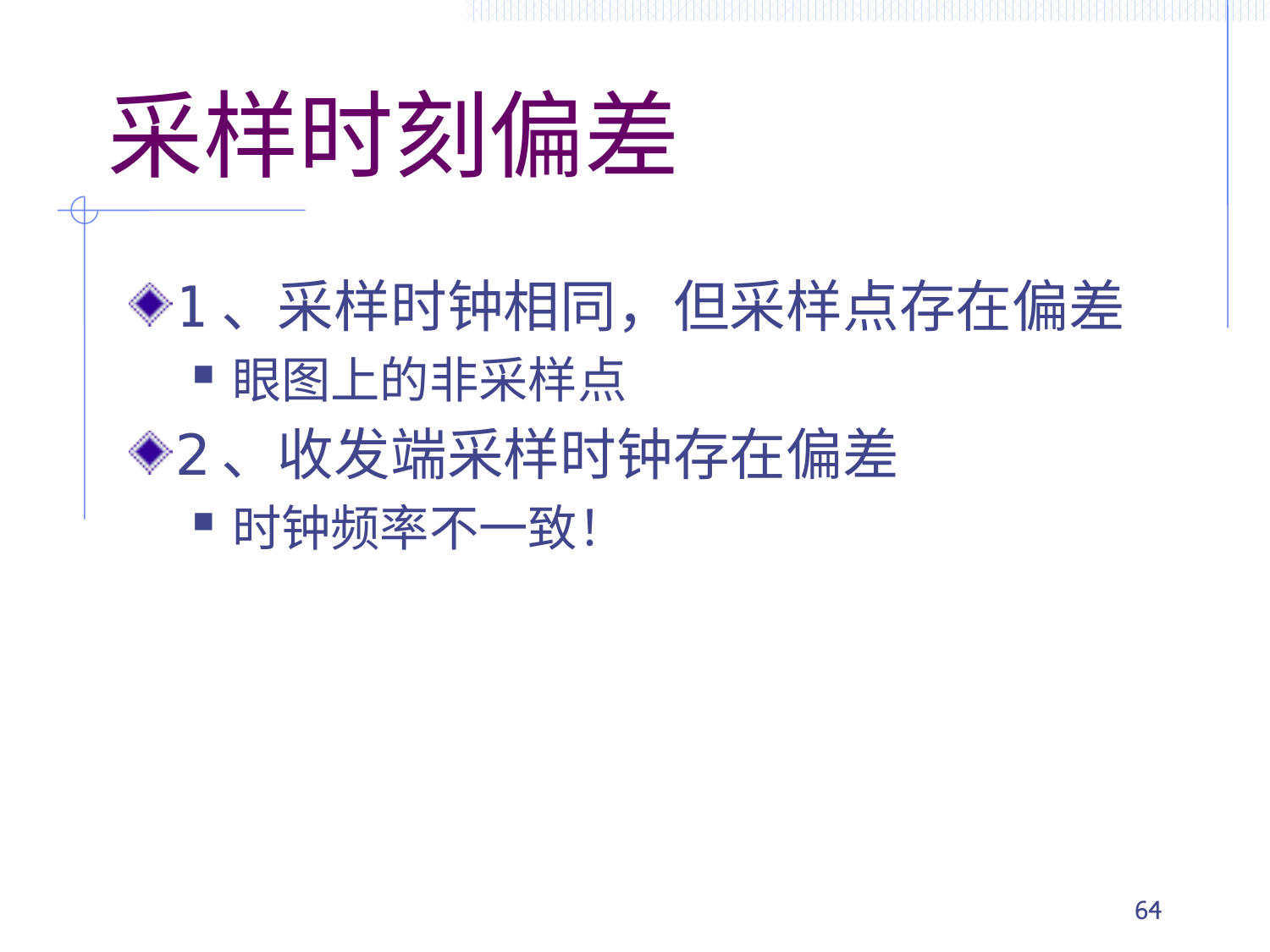

# 采样时刻偏差
1、采样时钟相同，但采样点存在偏差
眼图上的非采样点
2、收发端采样时钟存在偏差
时钟频率不一致！
64